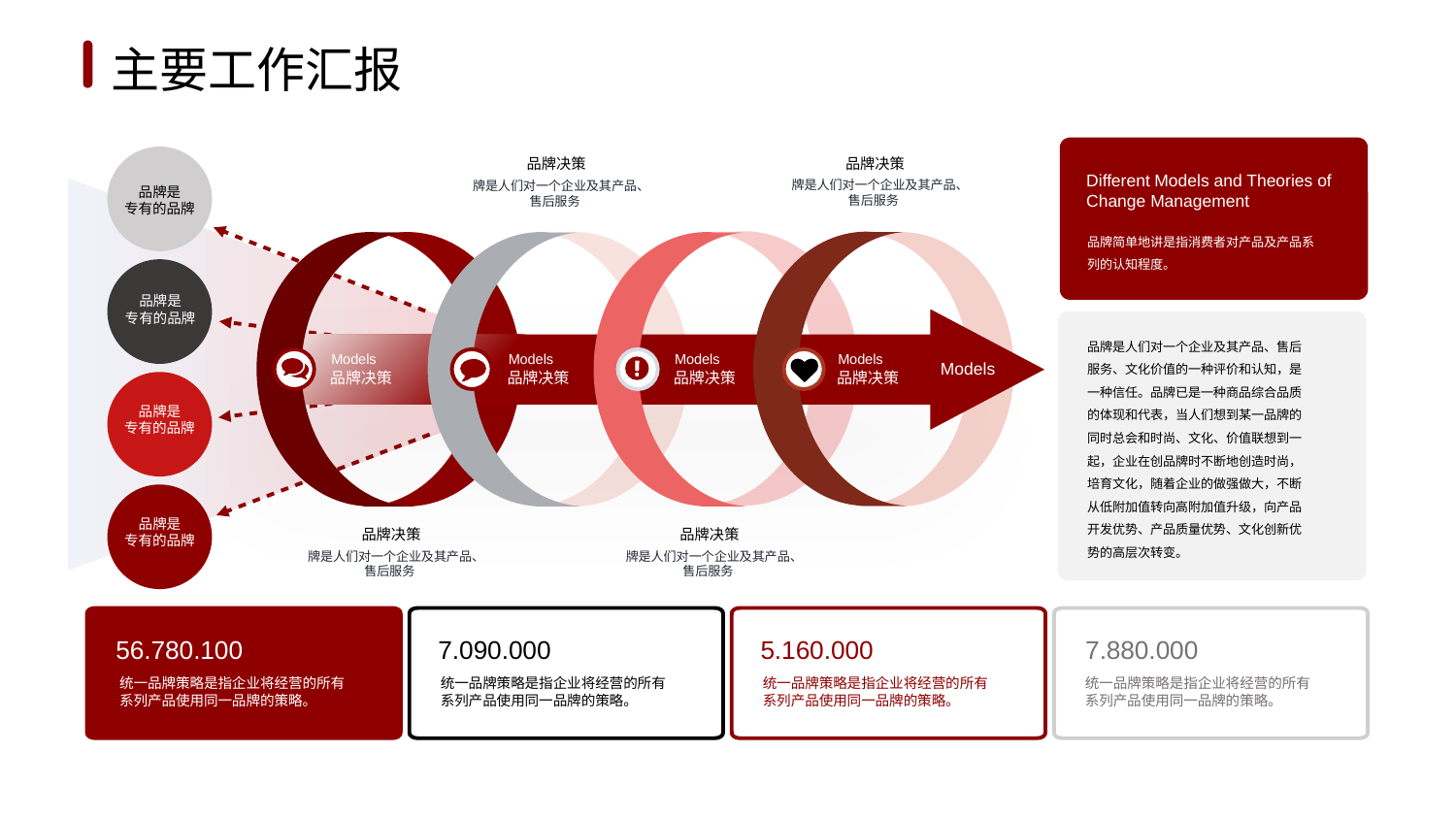

1
2
3
4
5
6
主要工作汇报

品牌决策
牌是人们对一个企业及其产品、售后服务
品牌决策
牌是人们对一个企业及其产品、售后服务
Different Models and Theories of Change Management
品牌是
专有的品牌
品牌简单地讲是指消费者对产品及产品系列的认知程度。

品牌是
专有的品牌

品牌是人们对一个企业及其产品、售后服务、文化价值的一种评价和认知，是一种信任。品牌已是一种商品综合品质的体现和代表，当人们想到某一品牌的同时总会和时尚、文化、价值联想到一起，企业在创品牌时不断地创造时尚，培育文化，随着企业的做强做大，不断从低附加值转向高附加值升级，向产品开发优势、产品质量优势、文化创新优势的高层次转变。
Models
品牌决策
Models
品牌决策
Models
品牌决策
Models
品牌决策

Models

品牌是
专有的品牌

品牌是
专有的品牌
品牌决策
牌是人们对一个企业及其产品、售后服务
品牌决策
牌是人们对一个企业及其产品、售后服务

56.780.100
7.090.000
5.160.000
7.880.000
统一品牌策略是指企业将经营的所有系列产品使用同一品牌的策略。
统一品牌策略是指企业将经营的所有系列产品使用同一品牌的策略。
统一品牌策略是指企业将经营的所有系列产品使用同一品牌的策略。
统一品牌策略是指企业将经营的所有系列产品使用同一品牌的策略。